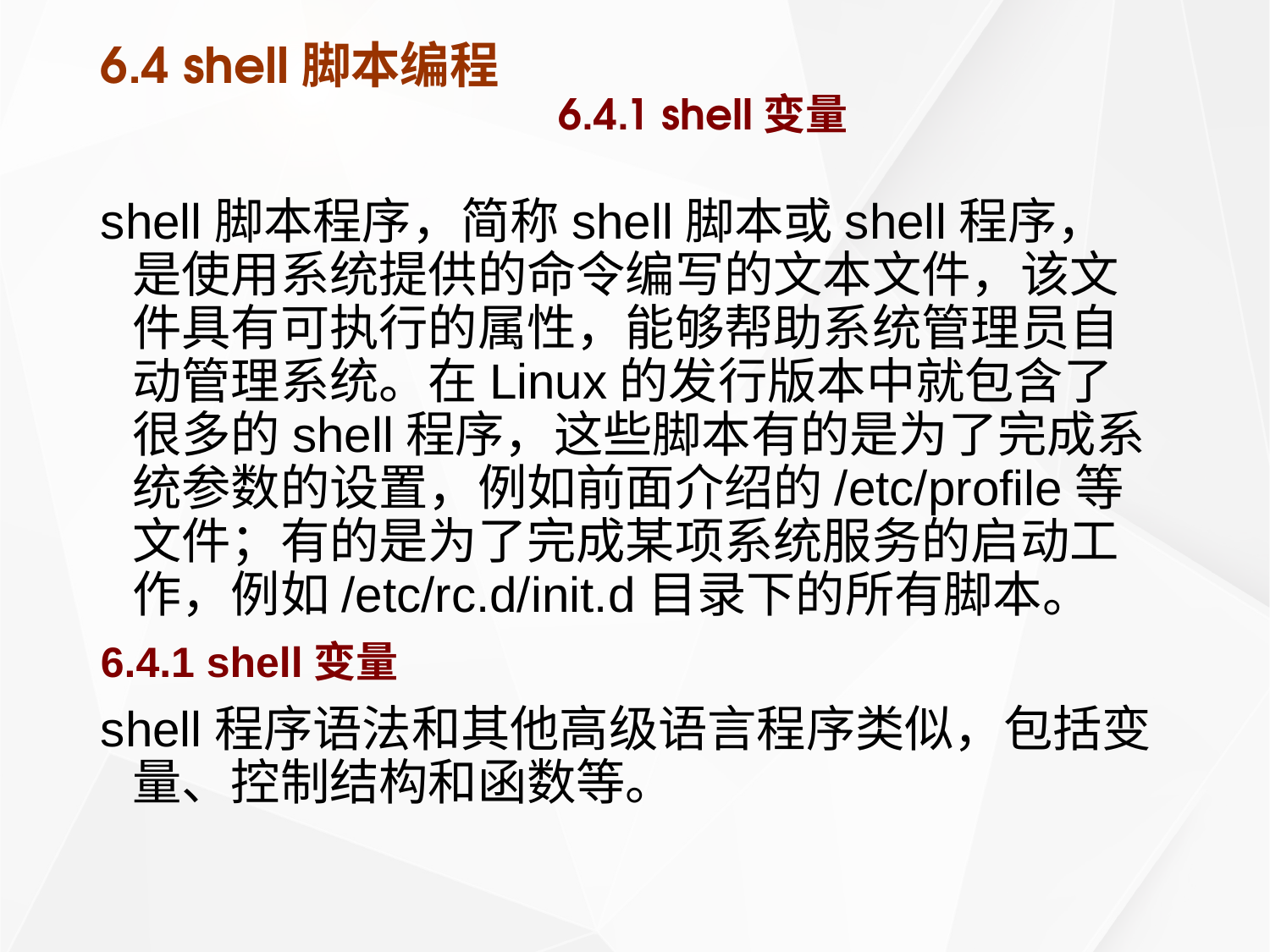

# 6.4 shell脚本编程 6.4.1 shell变量
shell脚本程序，简称shell脚本或shell程序，是使用系统提供的命令编写的文本文件，该文件具有可执行的属性，能够帮助系统管理员自动管理系统。在Linux的发行版本中就包含了很多的shell程序，这些脚本有的是为了完成系统参数的设置，例如前面介绍的/etc/profile等文件；有的是为了完成某项系统服务的启动工作，例如/etc/rc.d/init.d目录下的所有脚本。
6.4.1 shell变量
shell程序语法和其他高级语言程序类似，包括变量、控制结构和函数等。